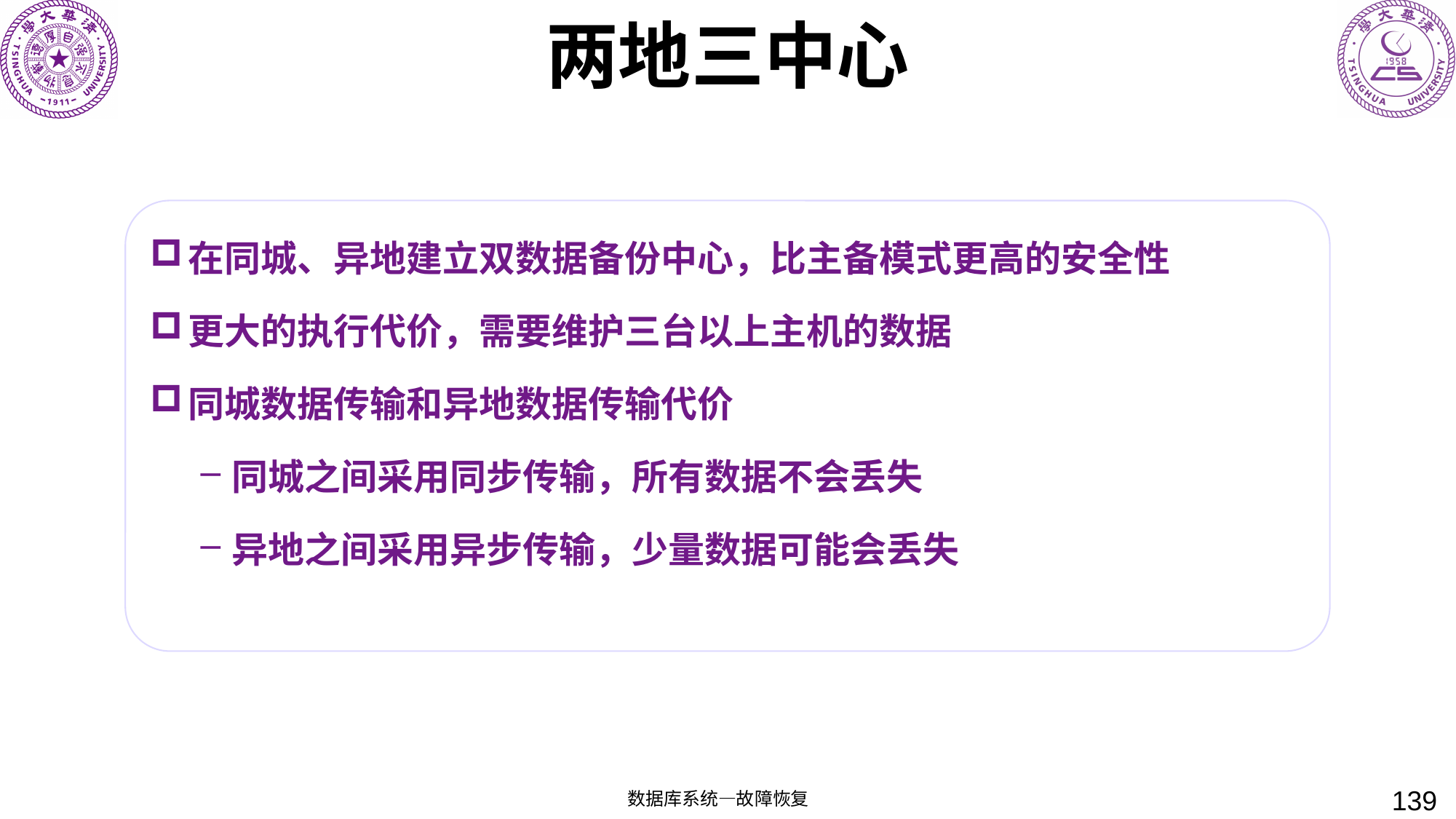

# 两地三中心

在同城、异地建立双数据备份中心，比主备模式更高的安全性
更大的执行代价，需要维护三台以上主机的数据
同城数据传输和异地数据传输代价
同城之间采用同步传输，所有数据不会丢失
异地之间采用异步传输，少量数据可能会丢失
139
数据库系统—故障恢复